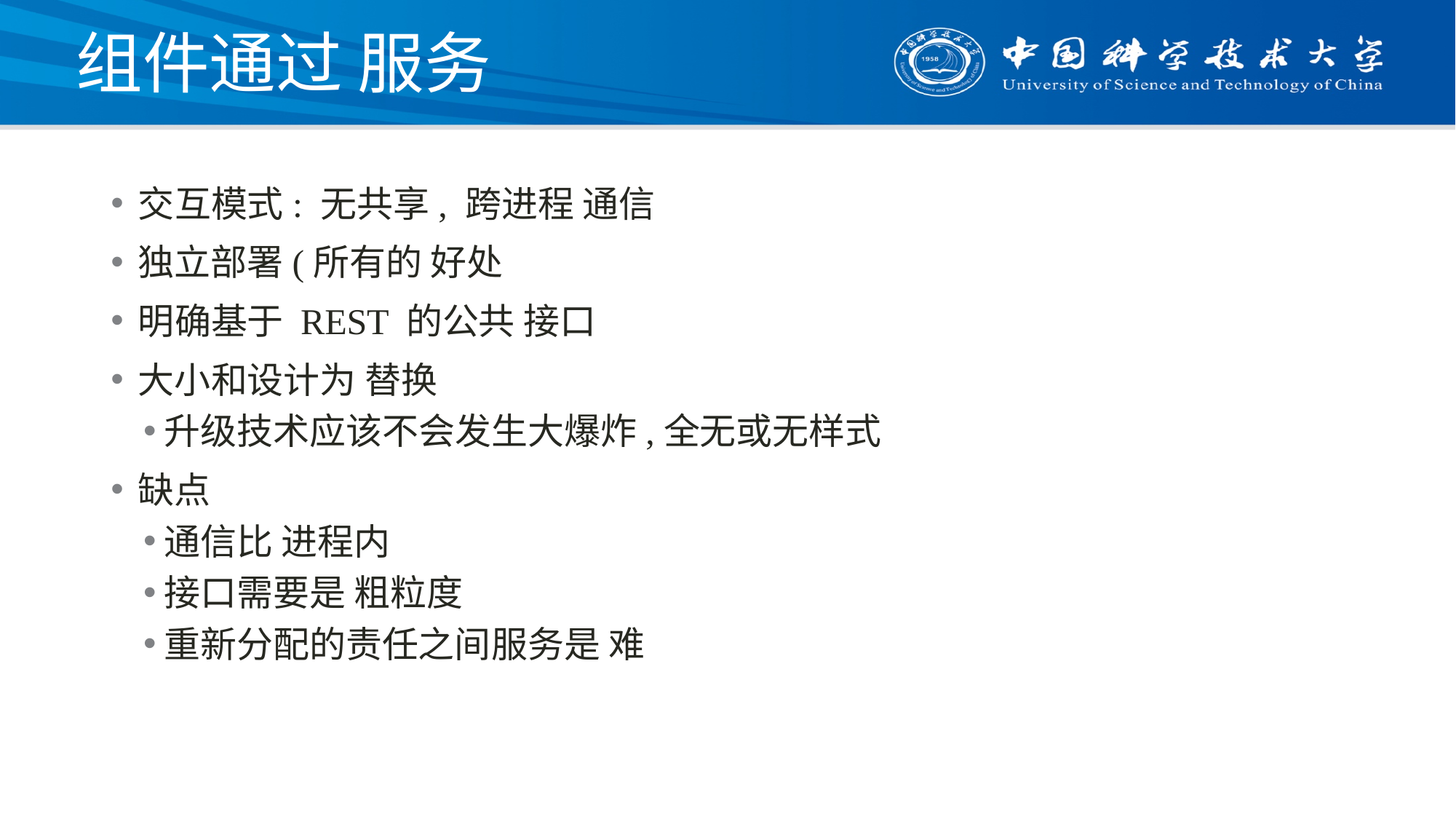

# 组件通过 服务
交互模式: 无共享, 跨进程 通信
独立部署(所有的 好处
明确基于 REST 的公共 接口
大小和设计为 替换
升级技术应该不会发生大爆炸,全无或无样式
缺点
通信比 进程内
接口需要是 粗粒度
重新分配的责任之间服务是 难